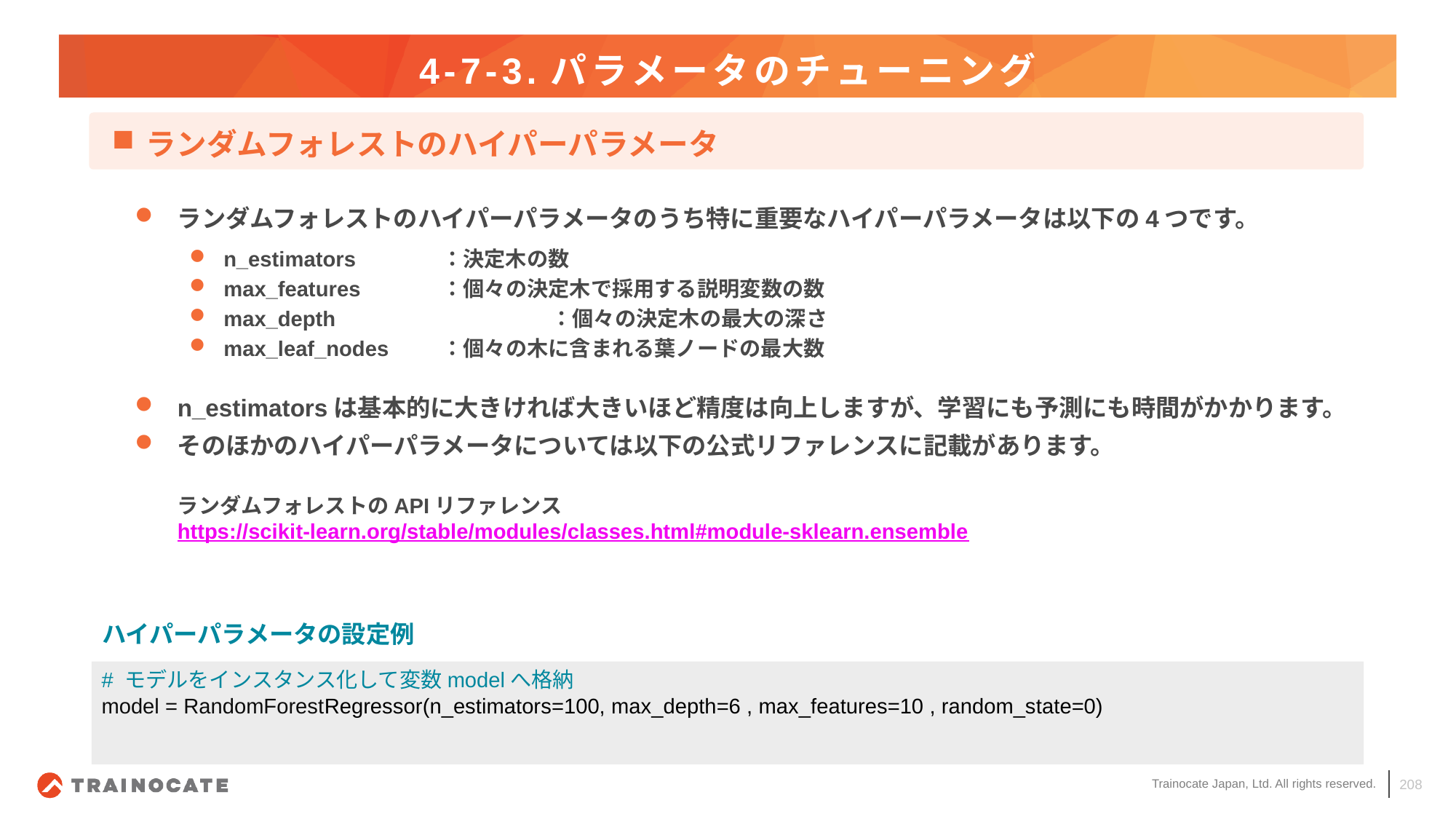

# 4-7-3.パラメータのチューニング
ランダムフォレストのハイパーパラメータ
ランダムフォレストのハイパーパラメータのうち特に重要なハイパーパラメータは以下の4つです。
n_estimators	：決定木の数
max_features	：個々の決定木で採用する説明変数の数
max_depth		：個々の決定木の最大の深さ
max_leaf_nodes	：個々の木に含まれる葉ノードの最大数
n_estimatorsは基本的に大きければ大きいほど精度は向上しますが、学習にも予測にも時間がかかります。
そのほかのハイパーパラメータについては以下の公式リファレンスに記載があります。
ランダムフォレストのAPIリファレンス
https://scikit-learn.org/stable/modules/classes.html#module-sklearn.ensemble
ハイパーパラメータの設定例
# モデルをインスタンス化して変数modelへ格納
model = RandomForestRegressor(n_estimators=100, max_depth=6 , max_features=10 , random_state=0)

208